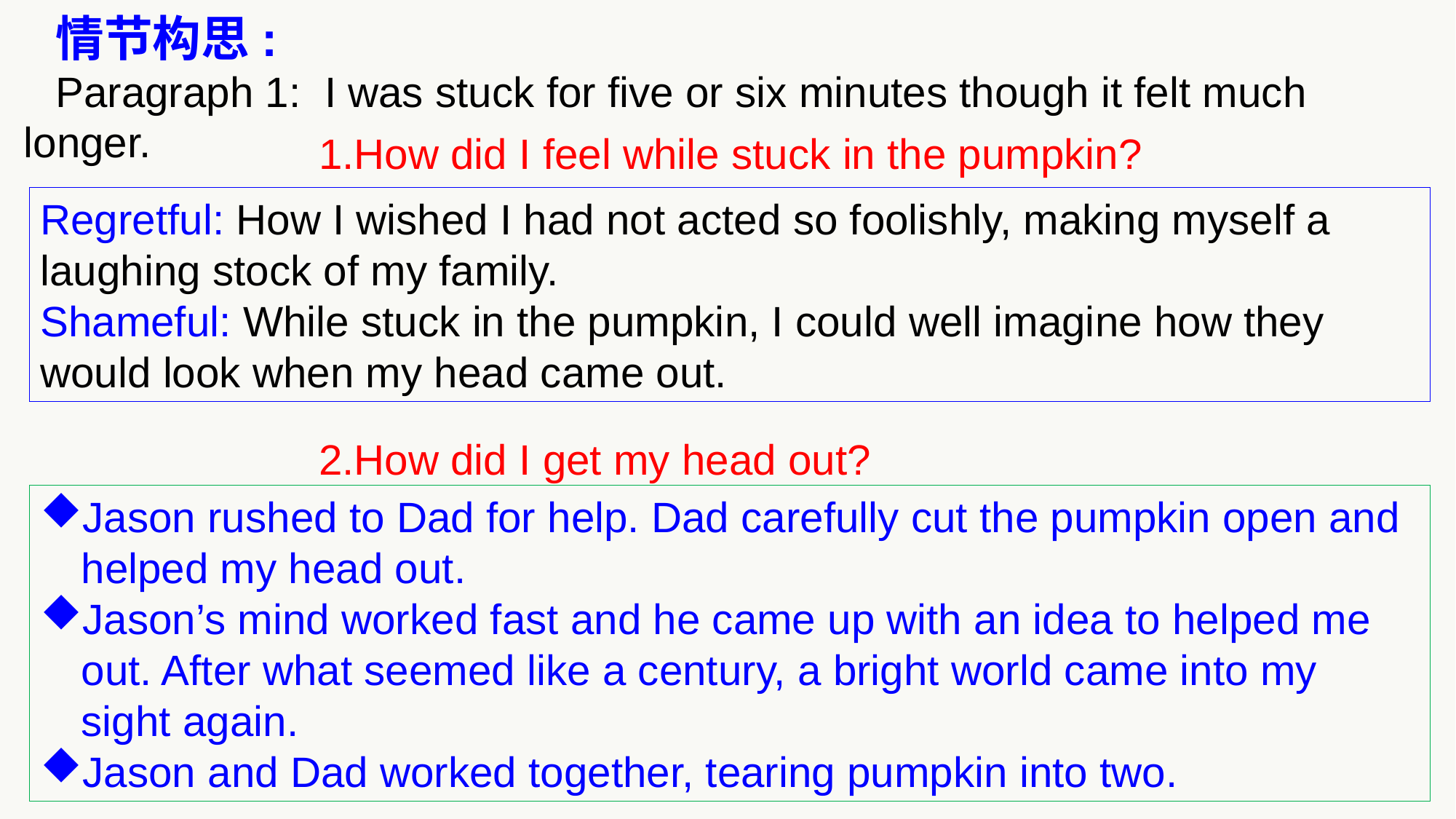

情节构思:
Paragraph 1:  I was stuck for five or six minutes though it felt much longer.

1.How did I feel while stuck in the pumpkin?

2.How did I get my head out?

Regretful: How I wished I had not acted so foolishly, making myself a laughing stock of my family.
Shameful: While stuck in the pumpkin, I could well imagine how they would look when my head came out.
Jason rushed to Dad for help. Dad carefully cut the pumpkin open and helped my head out.
Jason’s mind worked fast and he came up with an idea to helped me out. After what seemed like a century, a bright world came into my sight again.
Jason and Dad worked together, tearing pumpkin into two.